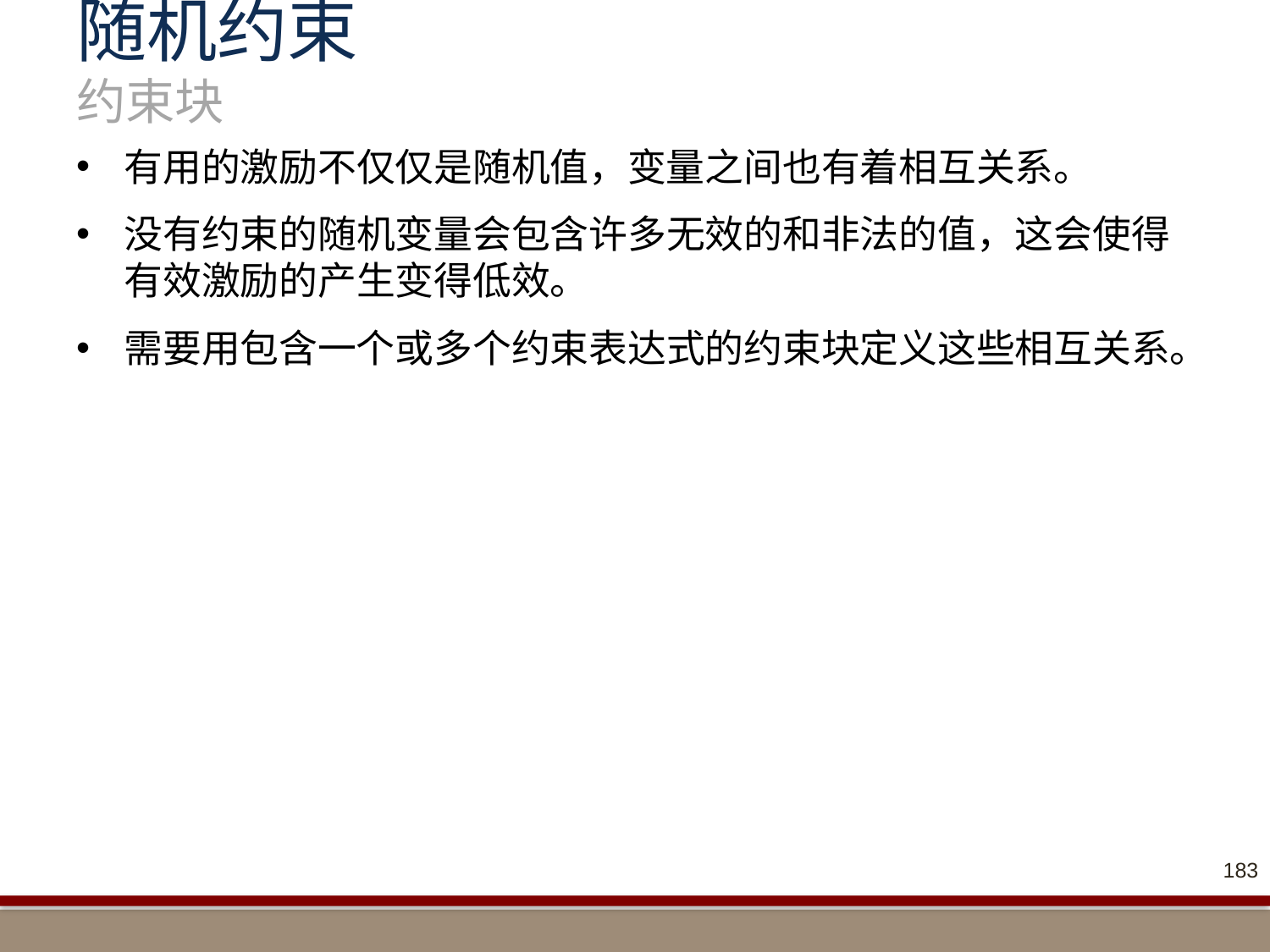

# 随机约束 约束块
有用的激励不仅仅是随机值，变量之间也有着相互关系。
没有约束的随机变量会包含许多无效的和非法的值，这会使得有效激励的产生变得低效。
需要用包含一个或多个约束表达式的约束块定义这些相互关系。
183